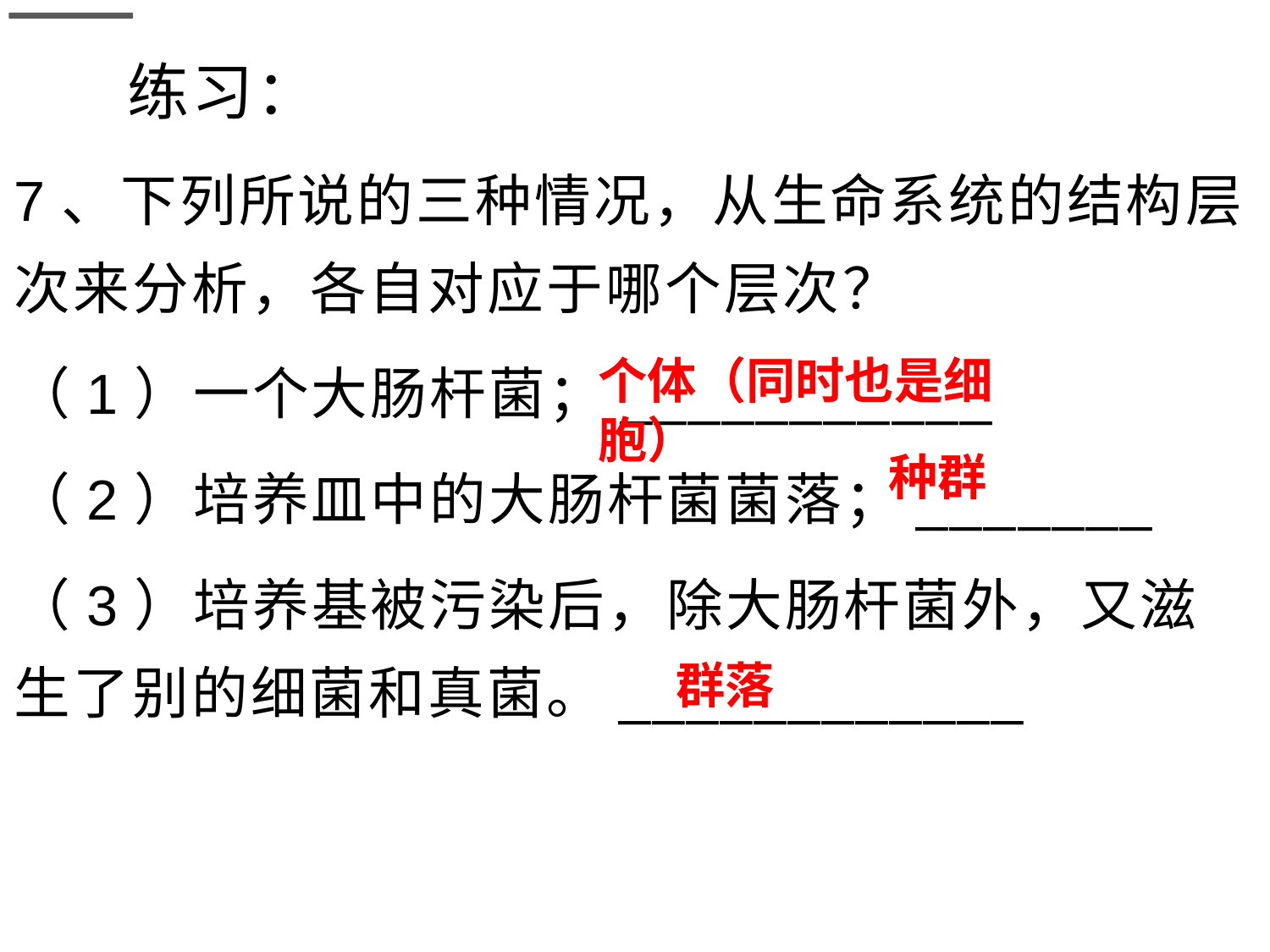

练习：
7、下列所说的三种情况，从生命系统的结构层次来分析，各自对应于哪个层次？
（1）一个大肠杆菌；___________
（2）培养皿中的大肠杆菌菌落；_______
（3）培养基被污染后，除大肠杆菌外，又滋生了别的细菌和真菌。____________

#
个体（同时也是细胞）
种群
群落